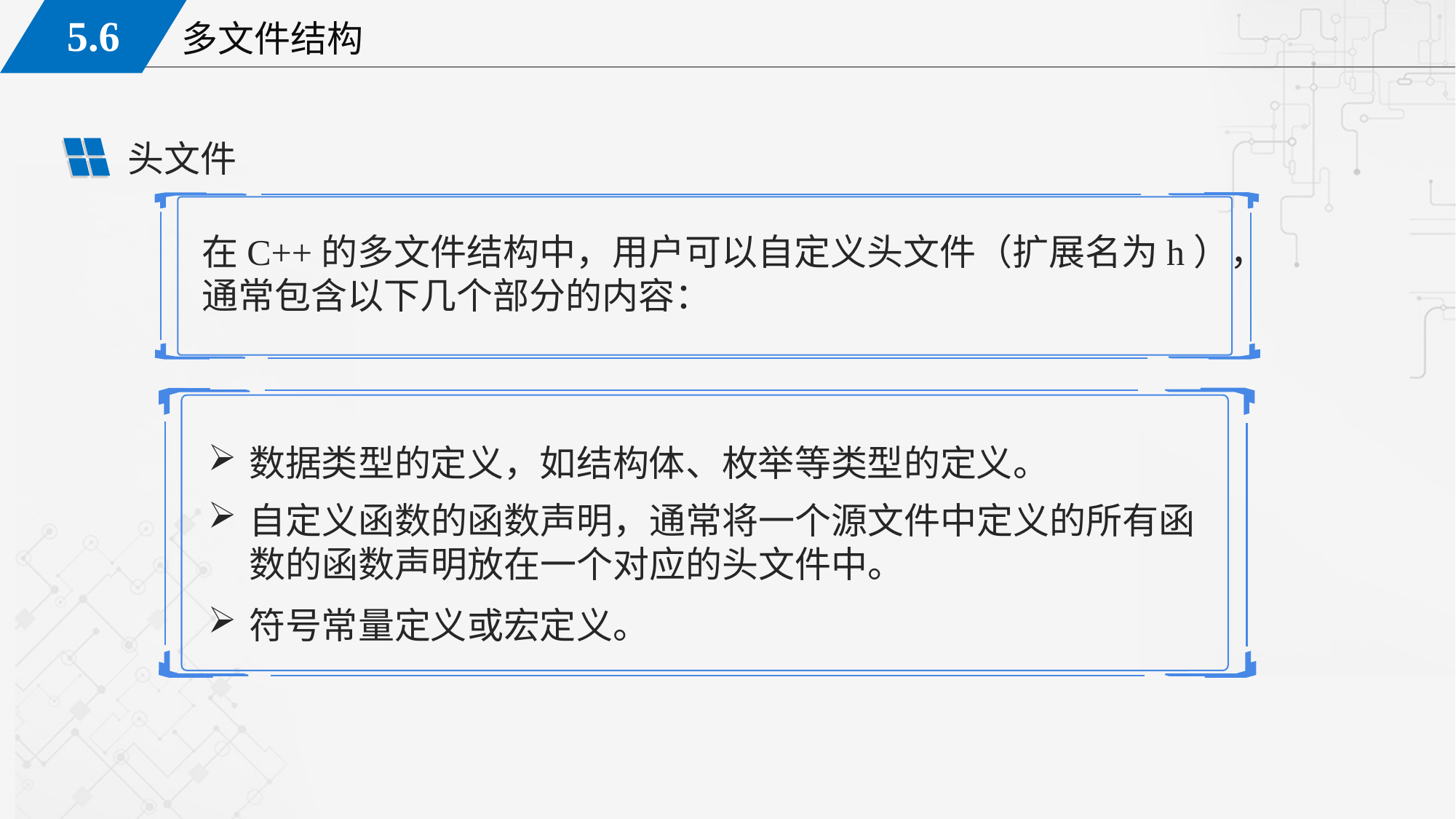

头文件

在C++的多文件结构中，用户可以自定义头文件（扩展名为h），通常包含以下几个部分的内容：

数据类型的定义，如结构体、枚举等类型的定义。
自定义函数的函数声明，通常将一个源文件中定义的所有函数的函数声明放在一个对应的头文件中。
符号常量定义或宏定义。